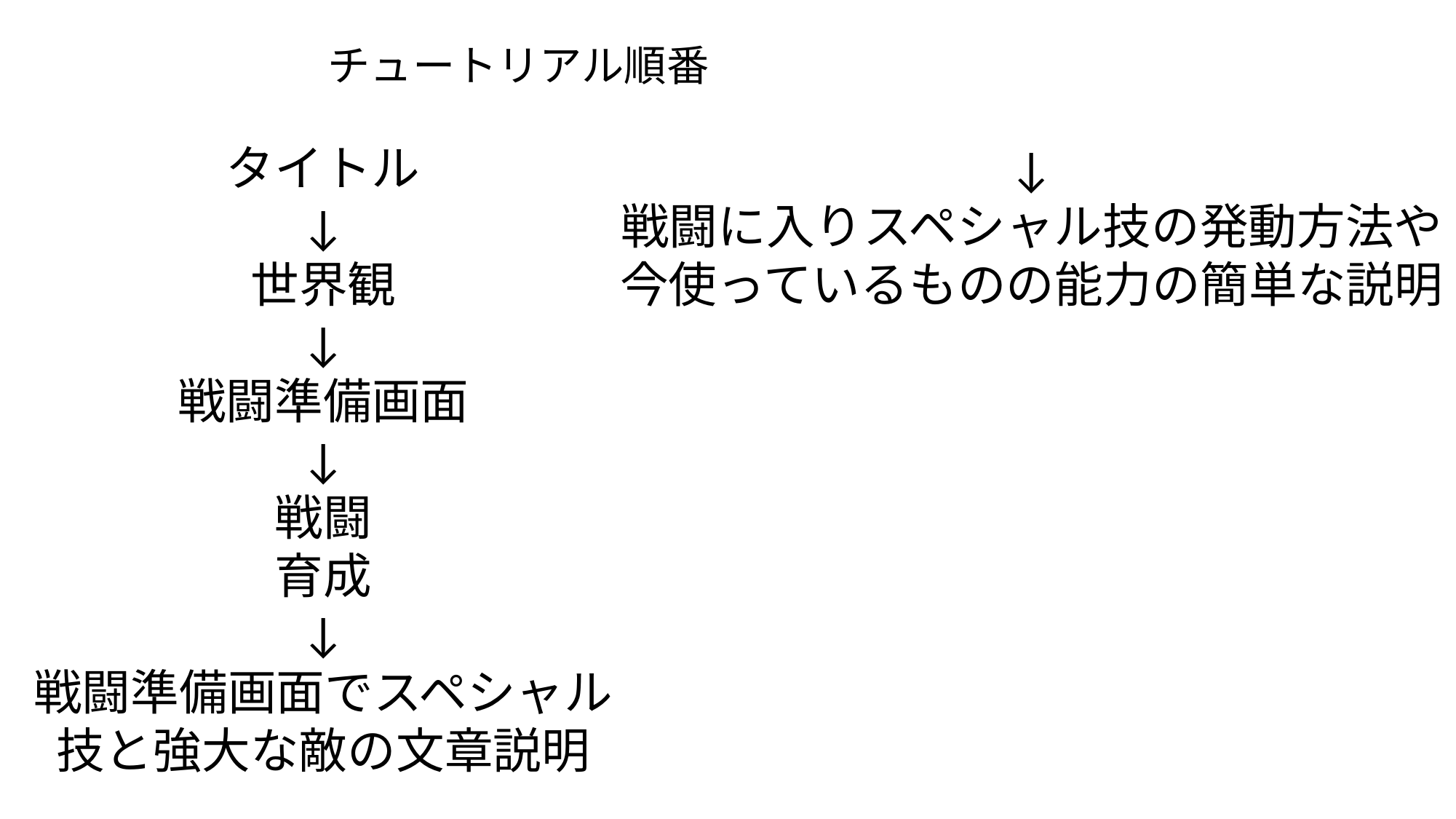

チュートリアル順番
タイトル
↓
世界観
↓
戦闘準備画面
↓
戦闘
育成
↓
戦闘準備画面でスペシャル技と強大な敵の文章説明

↓
戦闘に入りスペシャル技の発動方法や
今使っているものの能力の簡単な説明